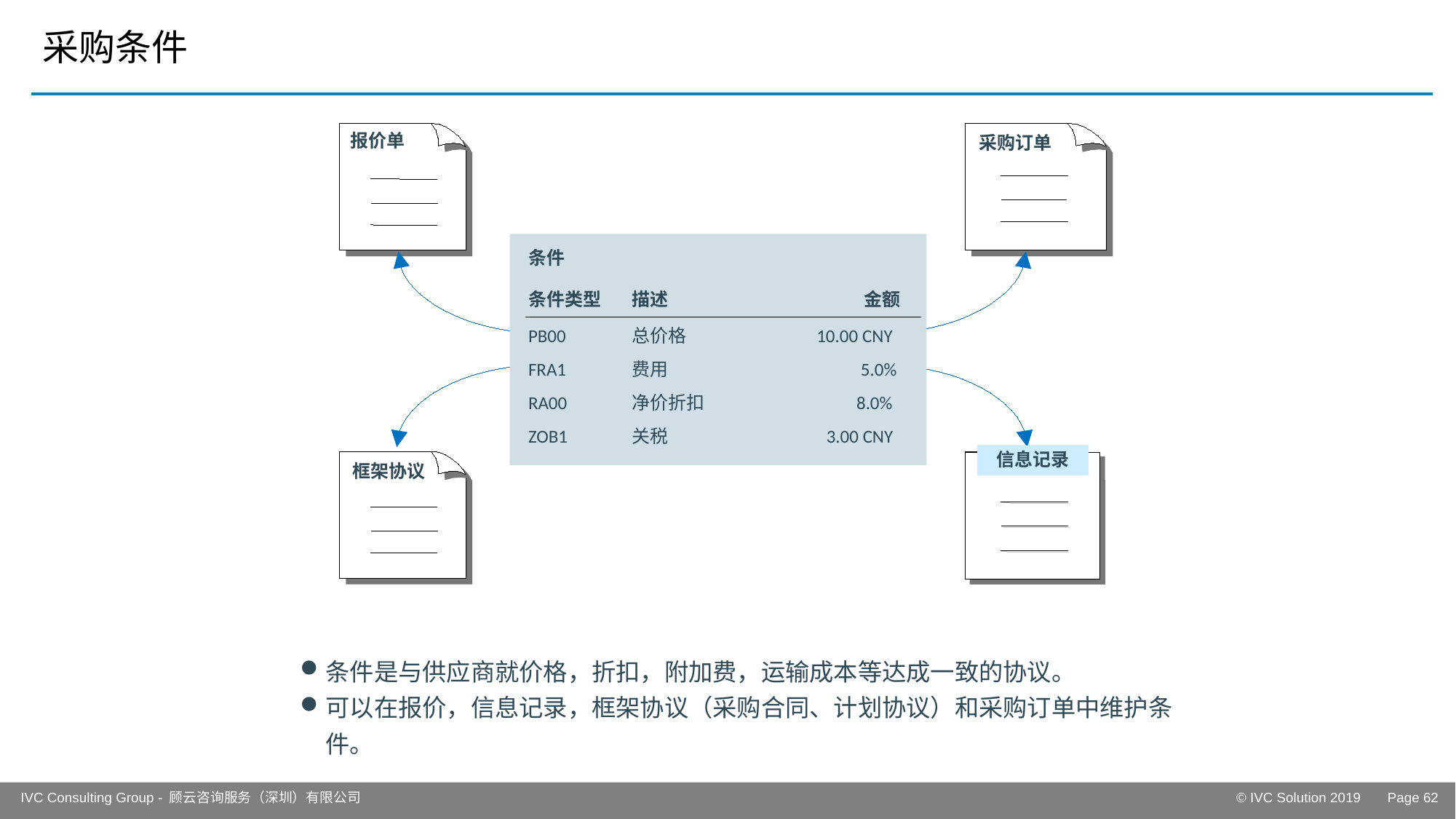

# 采购条件

报价单
采购订单

条件

条件类型
描述
金额

PB00
总价格
10.00 CNY
FRA1
费用
5.0%

RA00
净价折扣
   8.0%
ZOB1
关税
 3.00 CNY

Info recd
框架协议

信息记录

条件是与供应商就价格，折扣，附加费，运输成本等达成一致的协议。
可以在报价，信息记录，框架协议（采购合同、计划协议）和采购订单中维护条件。